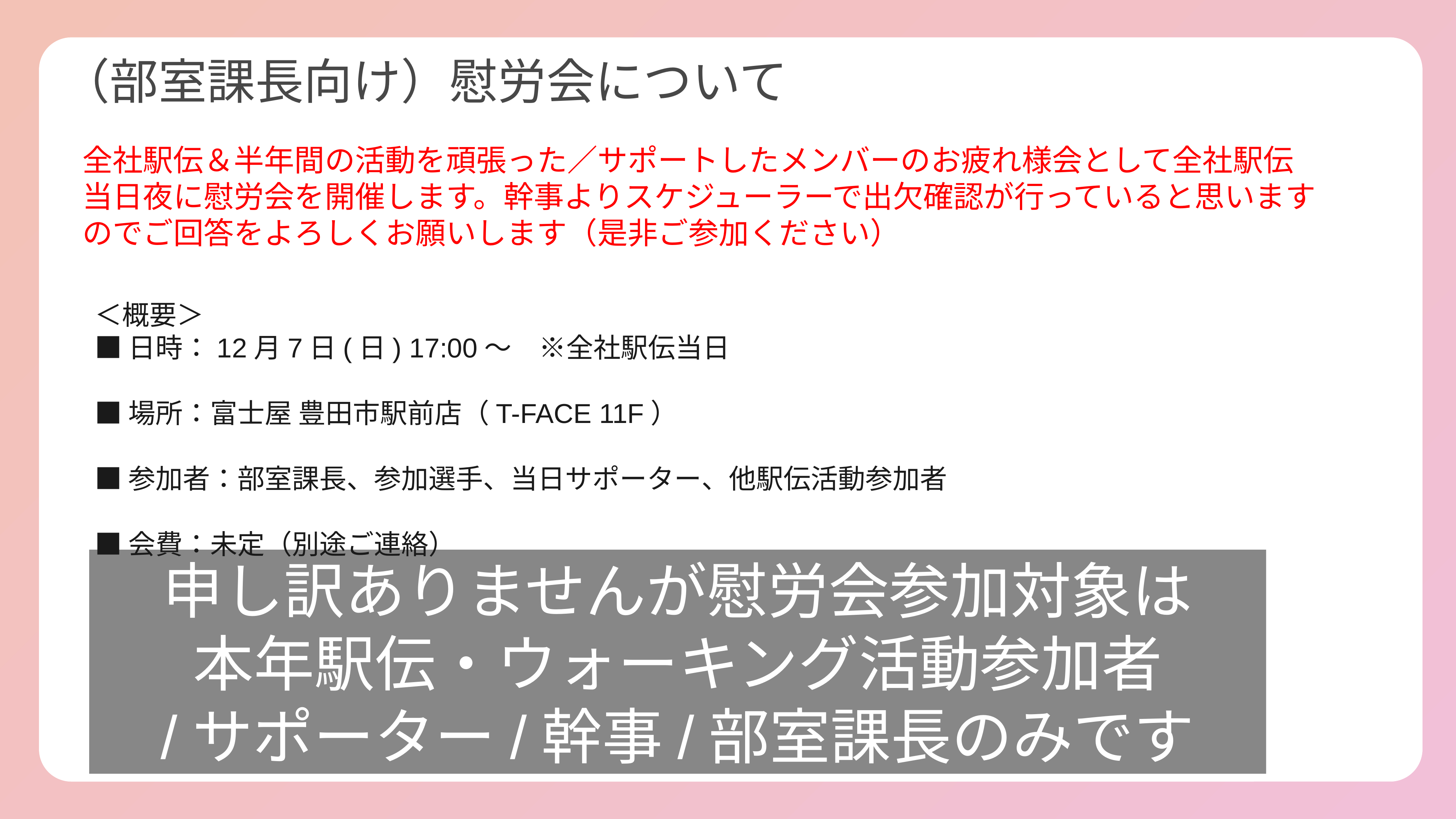

（部室課長向け）慰労会について
全社駅伝＆半年間の活動を頑張った／サポートしたメンバーのお疲れ様会として全社駅伝当日夜に慰労会を開催します。幹事よりスケジューラーで出欠確認が行っていると思いますのでご回答をよろしくお願いします（是非ご参加ください）
＜概要＞
■日時：12月7日(日) 17:00～　※全社駅伝当日
■場所：富士屋 豊田市駅前店（T-FACE 11F）
■参加者：部室課長、参加選手、当日サポーター、他駅伝活動参加者
■会費：未定（別途ご連絡）
申し訳ありませんが慰労会参加対象は
本年駅伝・ウォーキング活動参加者
/サポーター/幹事/部室課長のみです